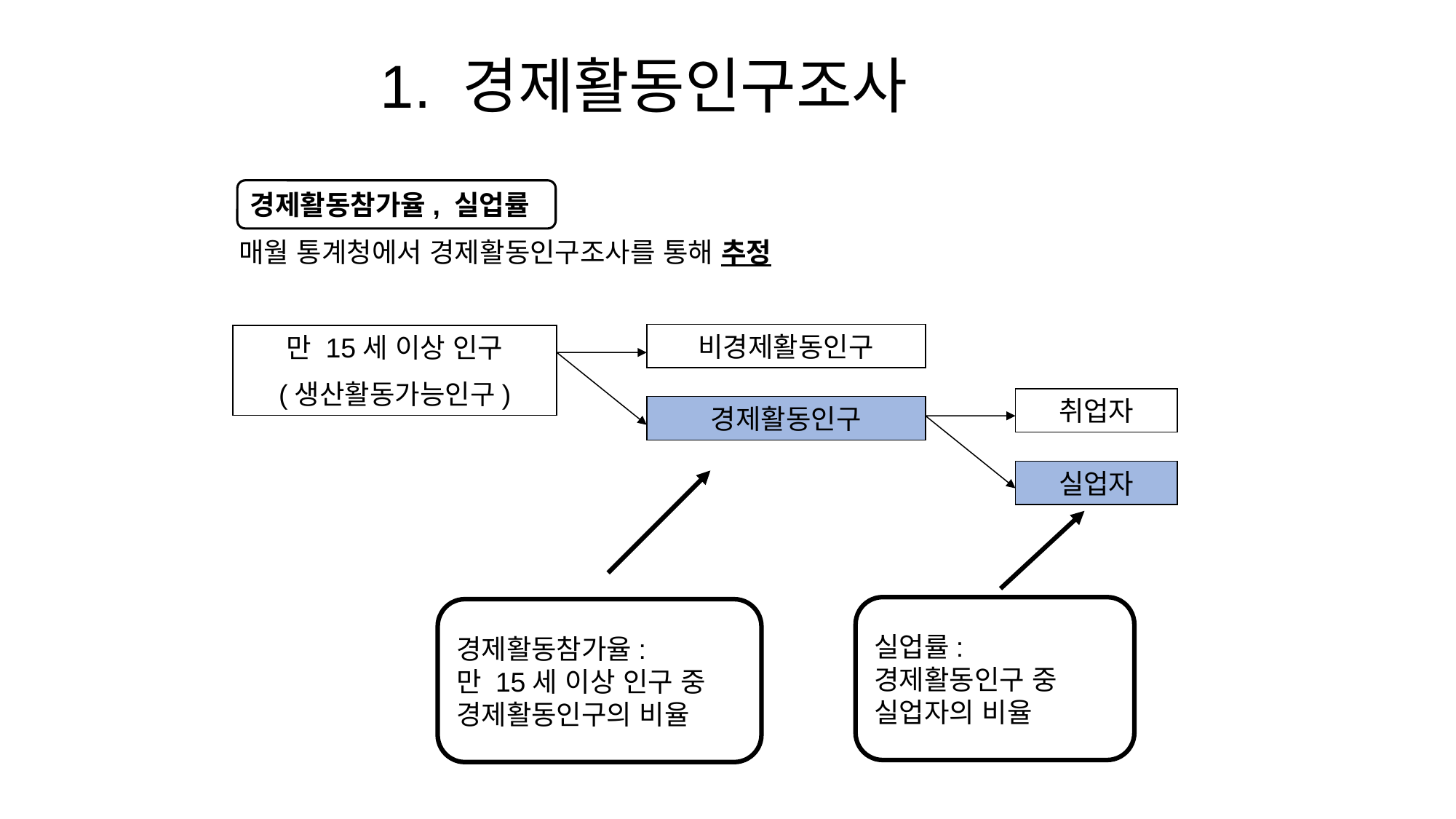

# 1. 경제활동인구조사
경제활동참가율, 실업률

매월 통계청에서 경제활동인구조사를 통해 추정

비경제활동인구
만 15세 이상 인구
(생산활동가능인구)

취업자
경제활동인구

실업자
실업률:
경제활동인구 중
실업자의 비율
경제활동참가율:
만 15세 이상 인구 중
경제활동인구의 비율